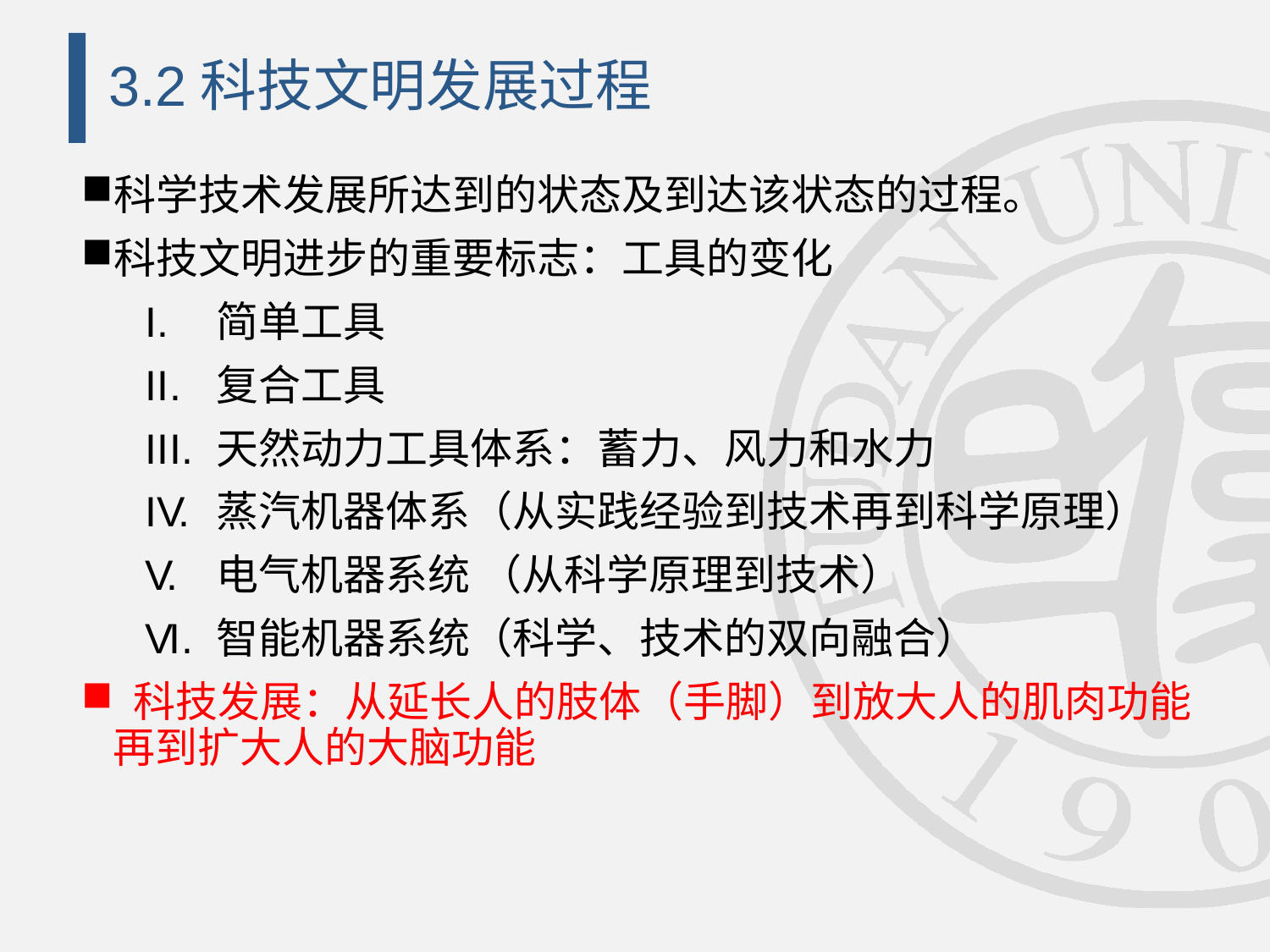

# 3.2科技文明发展过程
科学技术发展所达到的状态及到达该状态的过程。
科技文明进步的重要标志：工具的变化
简单工具
复合工具
天然动力工具体系：蓄力、风力和水力
蒸汽机器体系（从实践经验到技术再到科学原理）
电气机器系统 （从科学原理到技术）
智能机器系统（科学、技术的双向融合）
 科技发展：从延长人的肢体（手脚）到放大人的肌肉功能再到扩大人的大脑功能